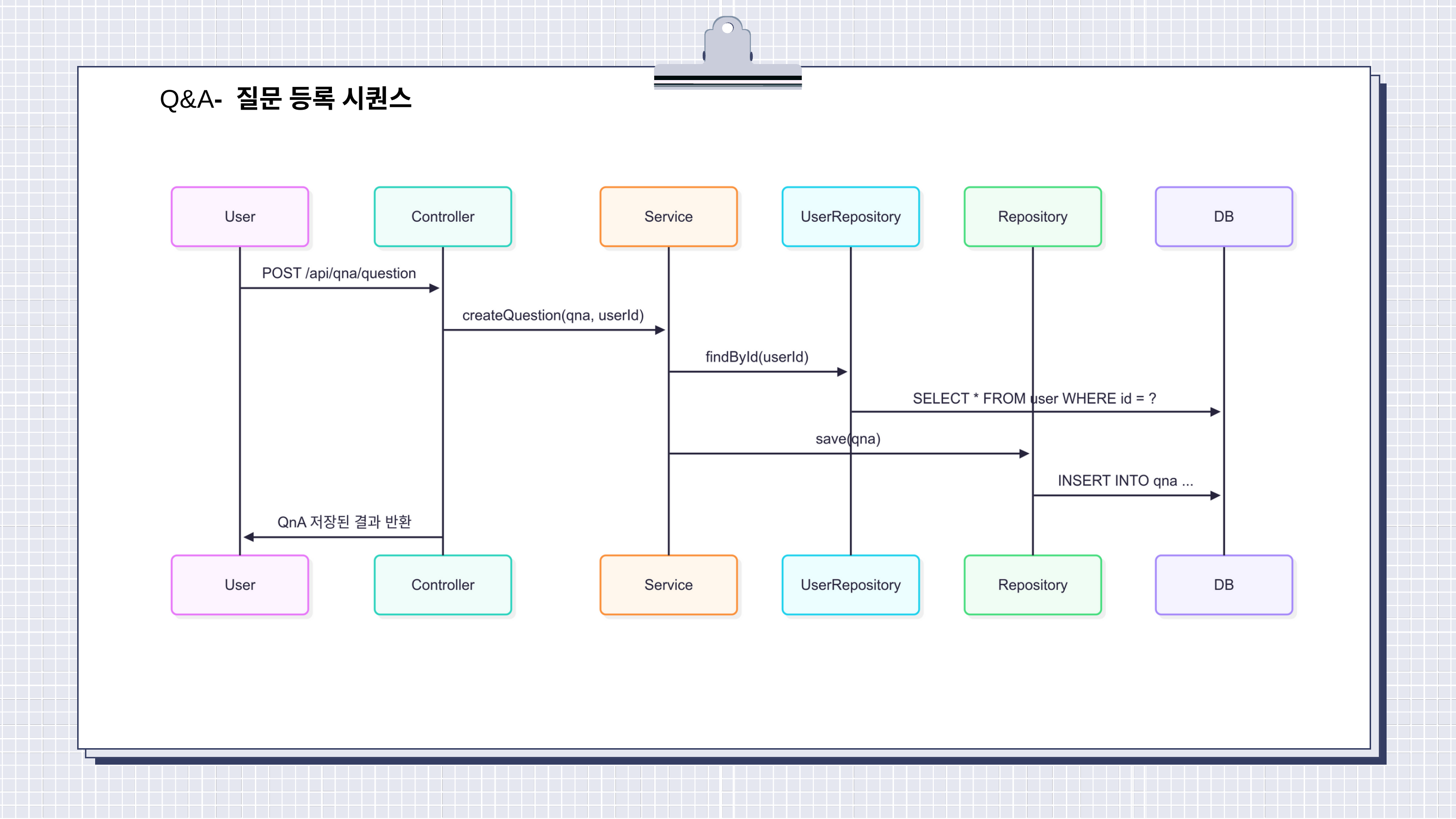

Q&A- 질문 등록 시퀀스

진행 상황 요약